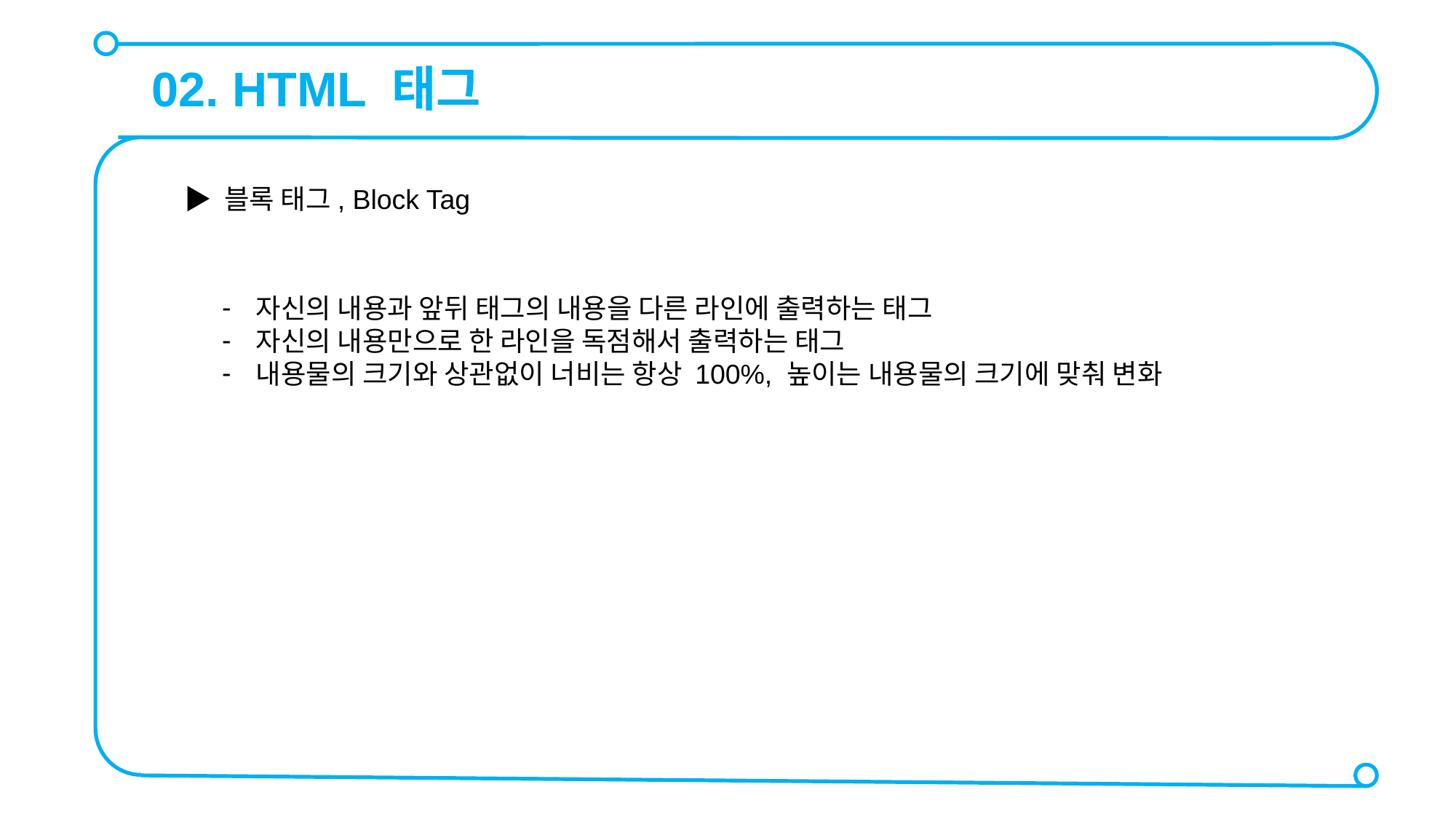

02. HTML 태그
▶ 블록 태그, Block Tag
자신의 내용과 앞뒤 태그의 내용을 다른 라인에 출력하는 태그
자신의 내용만으로 한 라인을 독점해서 출력하는 태그
내용물의 크기와 상관없이 너비는 항상 100%, 높이는 내용물의 크기에 맞춰 변화